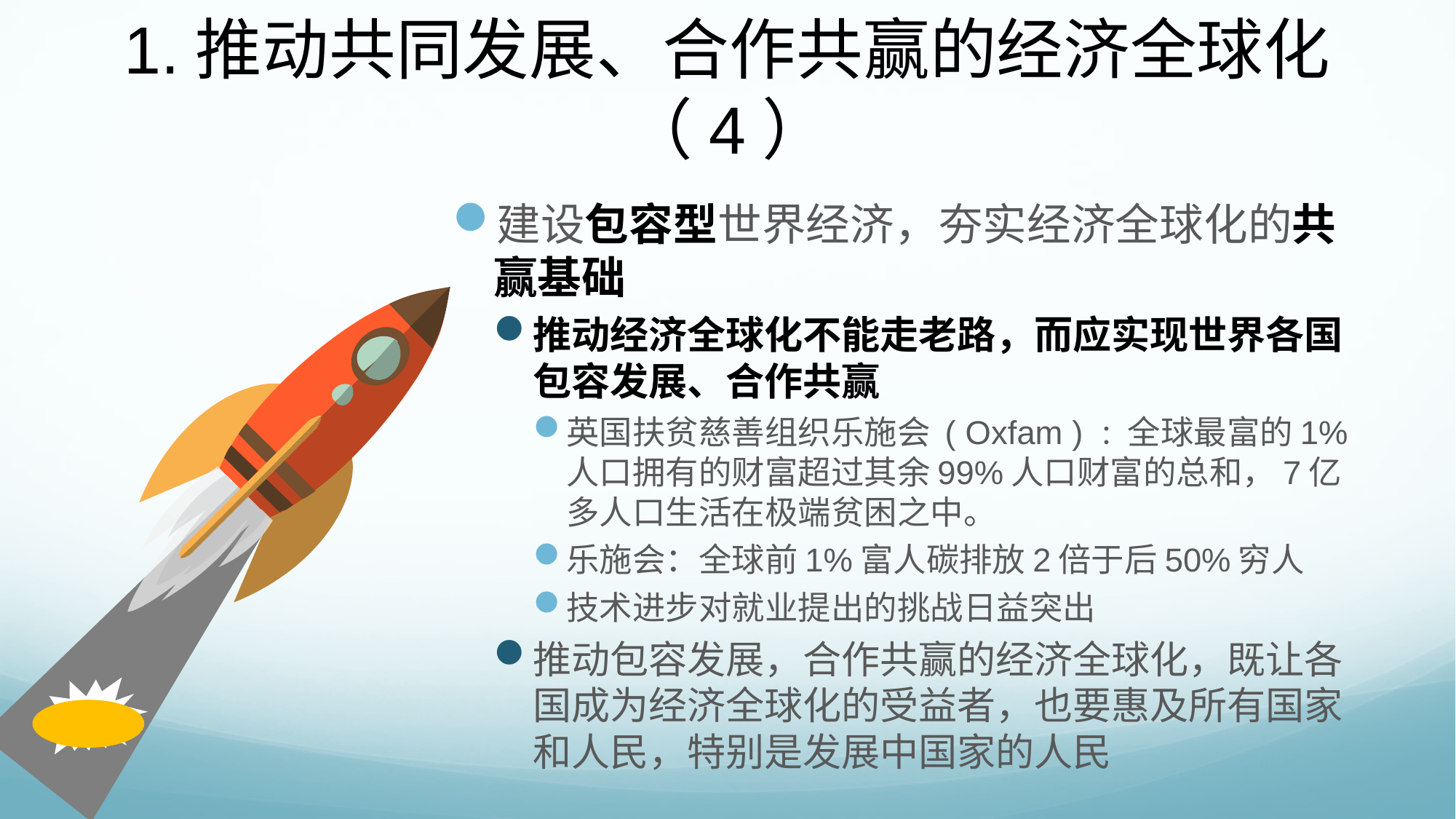

# 1.推动共同发展、合作共赢的经济全球化（4）
建设包容型世界经济，夯实经济全球化的共赢基础
推动经济全球化不能走老路，而应实现世界各国包容发展、合作共赢
英国扶贫慈善组织乐施会 ( Oxfam ) ：全球最富的1%人口拥有的财富超过其余99%人口财富的总和，7亿多人口生活在极端贫困之中。
乐施会：全球前1%富人碳排放2倍于后50%穷人
技术进步对就业提出的挑战日益突出
推动包容发展，合作共赢的经济全球化，既让各国成为经济全球化的受益者，也要惠及所有国家和人民，特别是发展中国家的人民